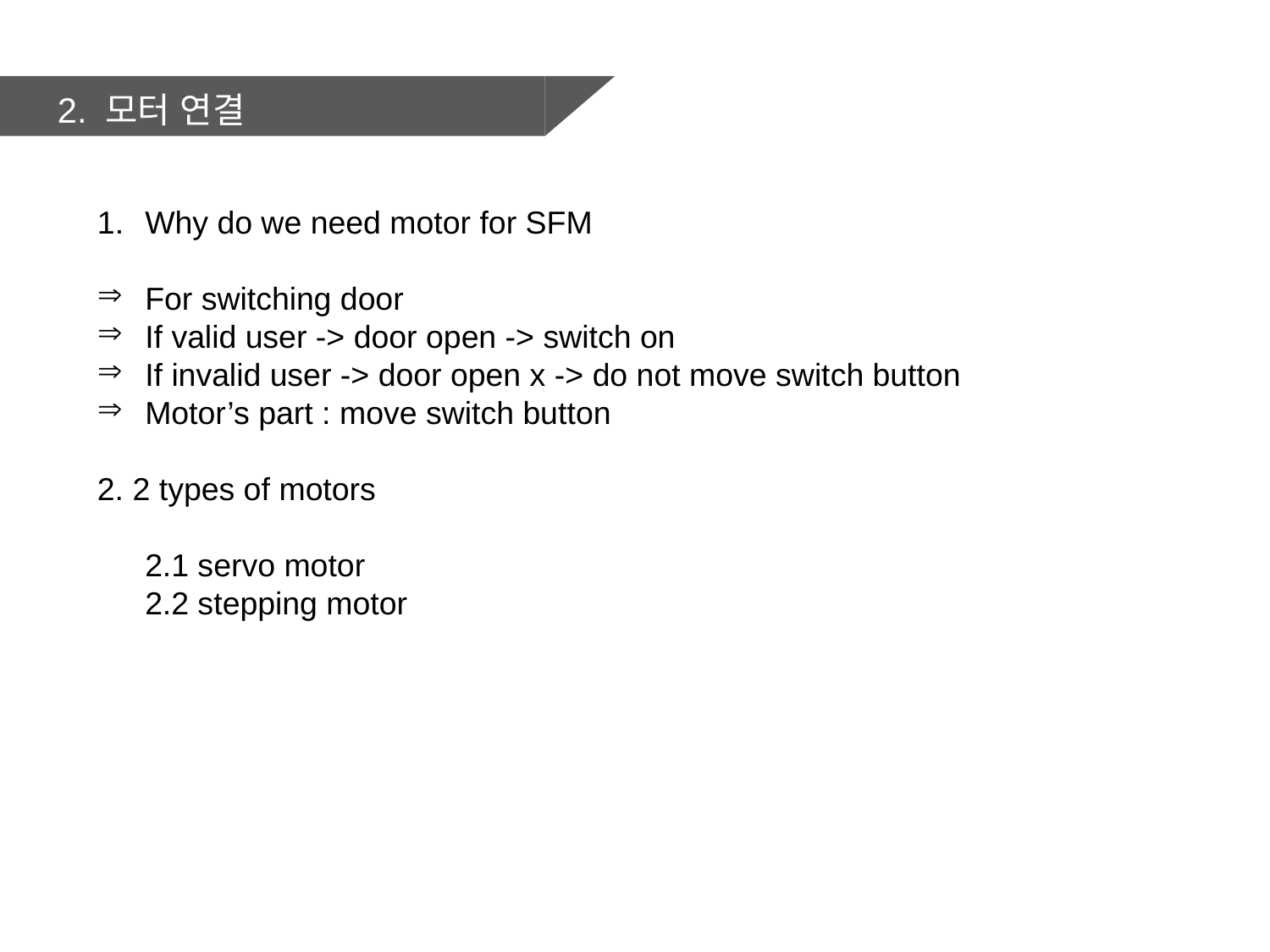

2. 모터 연결
Why do we need motor for SFM

For switching door
If valid user -> door open -> switch on
If invalid user -> door open x -> do not move switch button
Motor’s part : move switch button

2. 2 types of motors

	2.1 servo motor
	2.2 stepping motor